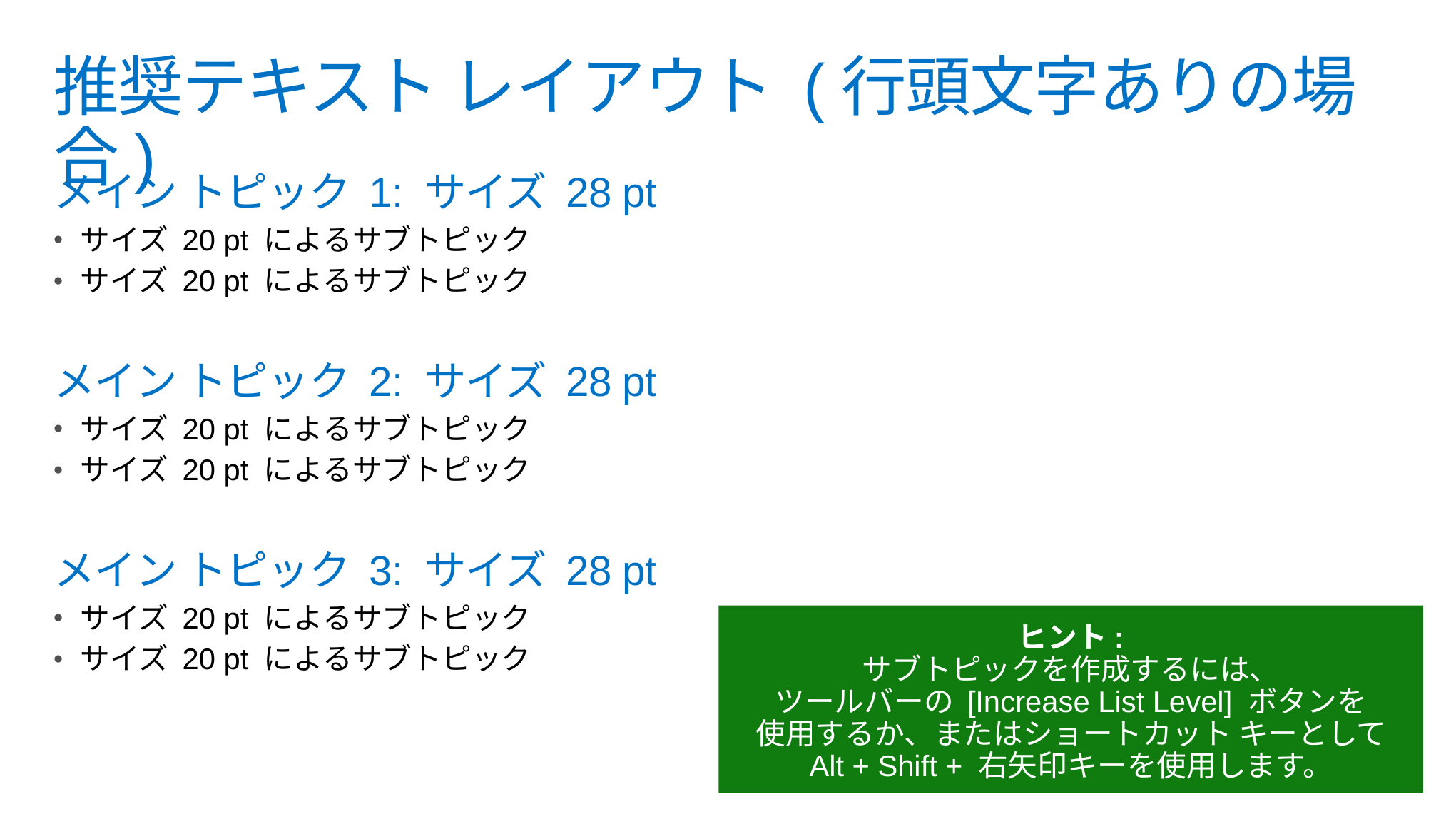

# 推奨テキスト レイアウト (行頭文字ありの場合)
メイン トピック 1: サイズ 28 pt
サイズ 20 pt によるサブトピック
サイズ 20 pt によるサブトピック

メイン トピック 2: サイズ 28 pt
サイズ 20 pt によるサブトピック
サイズ 20 pt によるサブトピック

メイン トピック 3: サイズ 28 pt
サイズ 20 pt によるサブトピック
サイズ 20 pt によるサブトピック
ヒント:
サブトピックを作成するには、
ツールバーの [Increase List Level] ボタンを
使用するか、またはショートカット キーとして Alt + Shift + 右矢印キーを使用します。